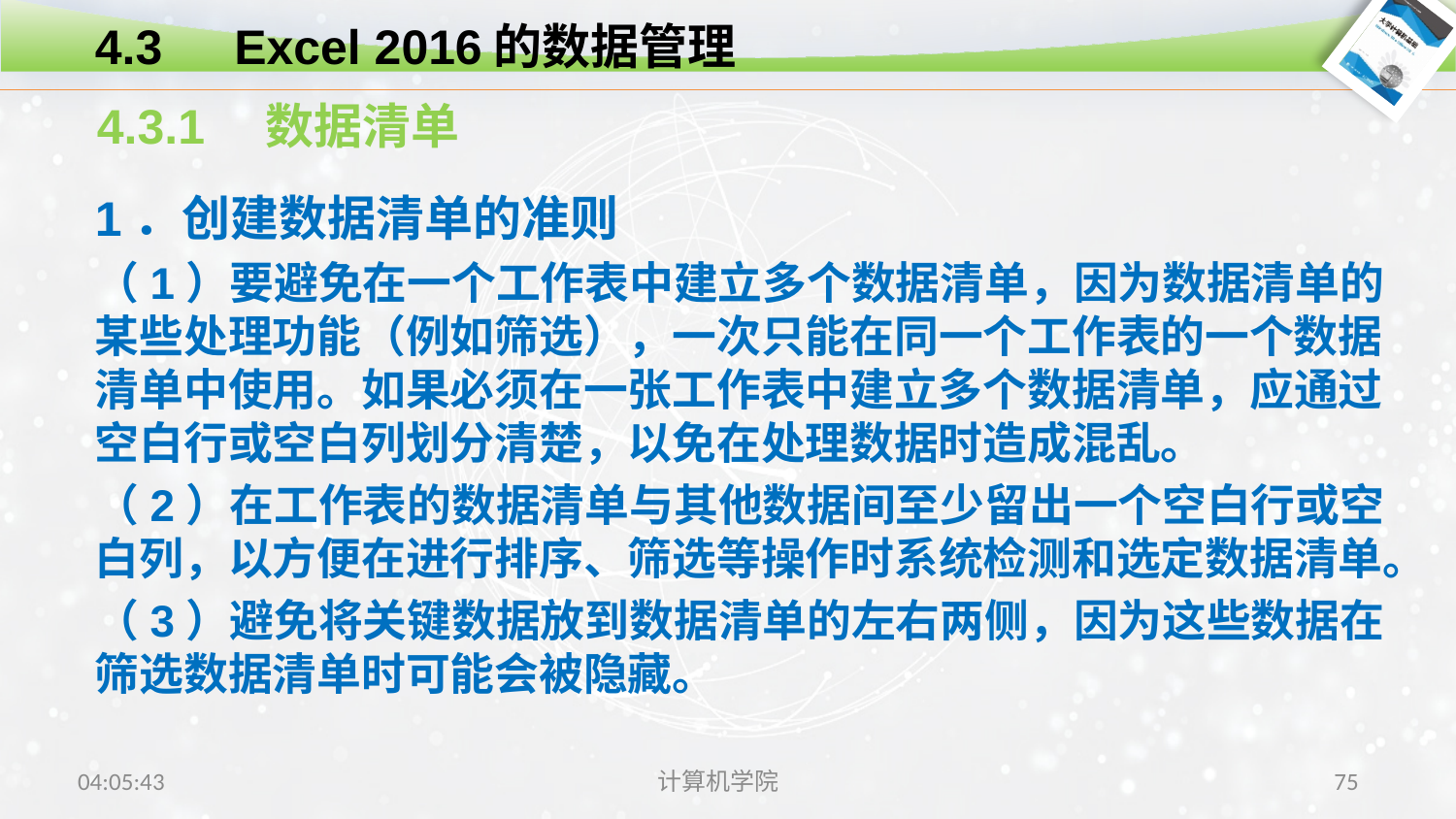

4.3　Excel 2016的数据管理
4.3.1　数据清单

1．创建数据清单的准则
（1）要避免在一个工作表中建立多个数据清单，因为数据清单的某些处理功能（例如筛选），一次只能在同一个工作表的一个数据清单中使用。如果必须在一张工作表中建立多个数据清单，应通过空白行或空白列划分清楚，以免在处理数据时造成混乱。
（2）在工作表的数据清单与其他数据间至少留出一个空白行或空白列，以方便在进行排序、筛选等操作时系统检测和选定数据清单。
（3）避免将关键数据放到数据清单的左右两侧，因为这些数据在筛选数据清单时可能会被隐藏。